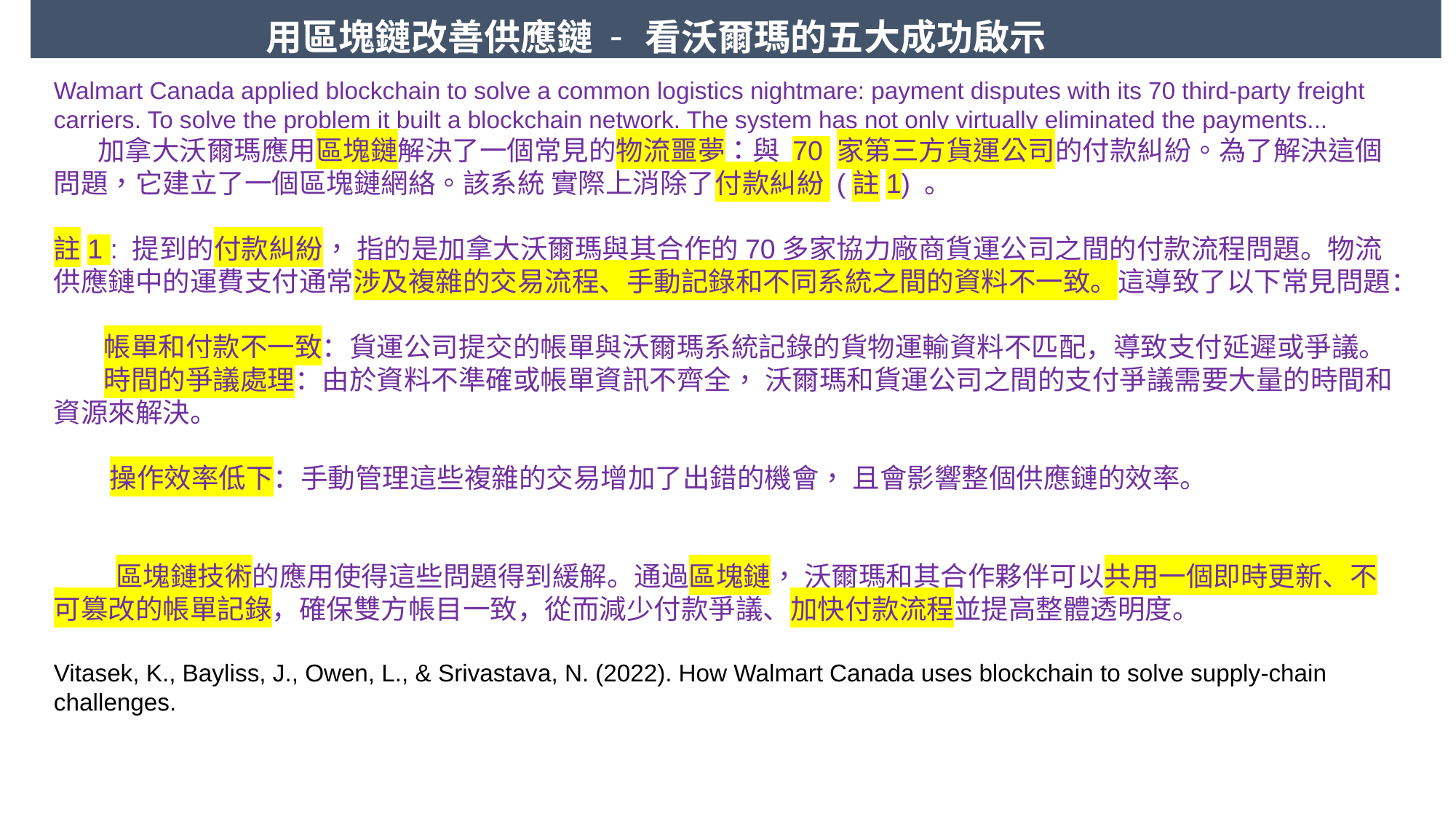

用區塊鏈改善供應鏈 - 看沃爾瑪的五大成功啟示

Walmart Canada applied blockchain to solve a common logistics nightmare: payment disputes with its 70 third-party freight carriers. To solve the problem it built a blockchain network. The system has not only virtually eliminated the payments...
       加拿大沃爾瑪應用區塊鏈解決了一個常見的物流噩夢：與 70 家第三方貨運公司的付款糾紛。為了解決這個問題，它建立了一個區塊鏈網絡。該系統 實際上消除了付款糾紛 (註1) 。

註1 : 提到的付款糾紛， 指的是加拿大沃爾瑪與其合作的70多家協力廠商貨運公司之間的付款流程問題。物流供應鏈中的運費支付通常涉及複雜的交易流程、手動記錄和不同系統之間的資料不一致。這導致了以下常見問題：

       帳單和付款不一致：貨運公司提交的帳單與沃爾瑪系統記錄的貨物運輸資料不匹配，導致支付延遲或爭議。
       時間的爭議處理：由於資料不準確或帳單資訊不齊全， 沃爾瑪和貨運公司之間的支付爭議需要大量的時間和資源來解決。

        操作效率低下：手動管理這些複雜的交易增加了出錯的機會， 且會影響整個供應鏈的效率。

         區塊鏈技術的應用使得這些問題得到緩解。通過區塊鏈， 沃爾瑪和其合作夥伴可以共用一個即時更新、不可篡改的帳單記錄，確保雙方帳目一致，從而減少付款爭議、加快付款流程並提高整體透明度。

Vitasek, K., Bayliss, J., Owen, L., & Srivastava, N. (2022). How Walmart Canada uses blockchain to solve supply-chain challenges.